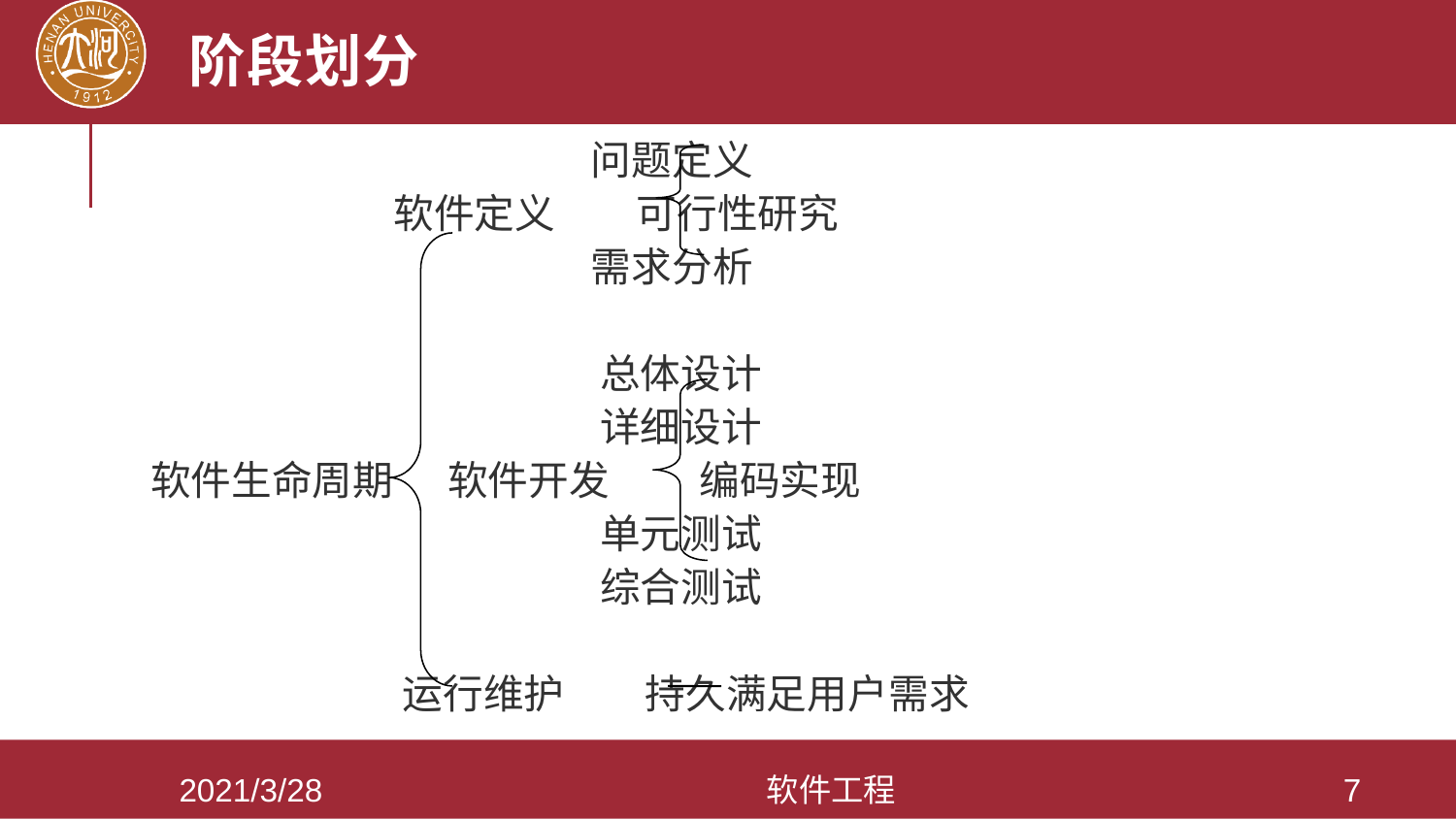

# 阶段划分

                                                问题定义
                          软件定义         可行性研究
                                                需求分析

                                                 总体设计
                                                 详细设计
软件生命周期      软件开发          编码实现
                                                 单元测试
                                                 综合测试

                           运行维护         持久满足用户需求

2021/3/28
软件工程
7